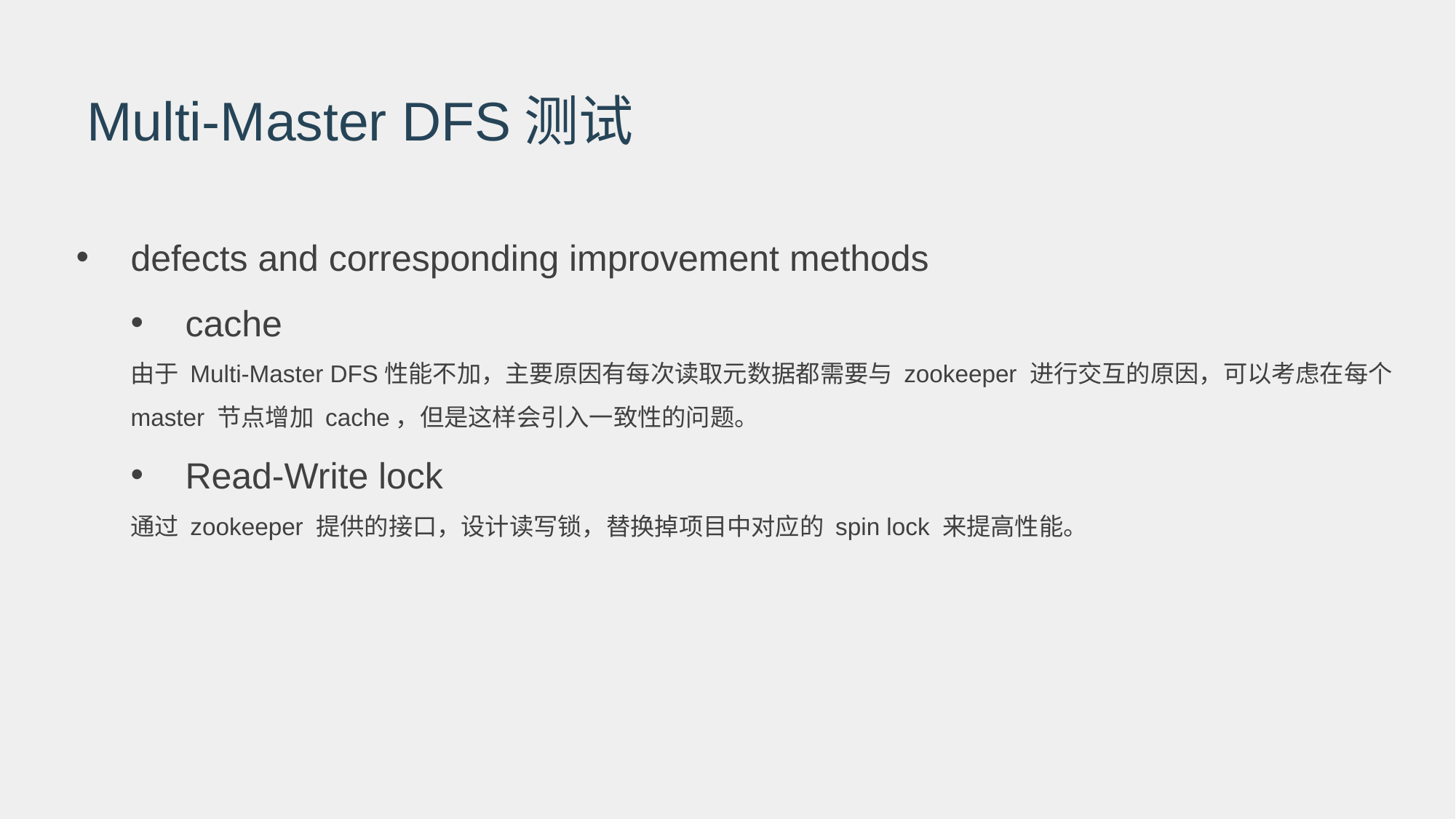

Multi-Master DFS测试
defects and corresponding improvement methods
cache
由于 Multi-Master DFS性能不加，主要原因有每次读取元数据都需要与 zookeeper 进行交互的原因，可以考虑在每个 master 节点增加 cache，但是这样会引入一致性的问题。
Read-Write lock
通过 zookeeper 提供的接口，设计读写锁，替换掉项目中对应的 spin lock 来提高性能。